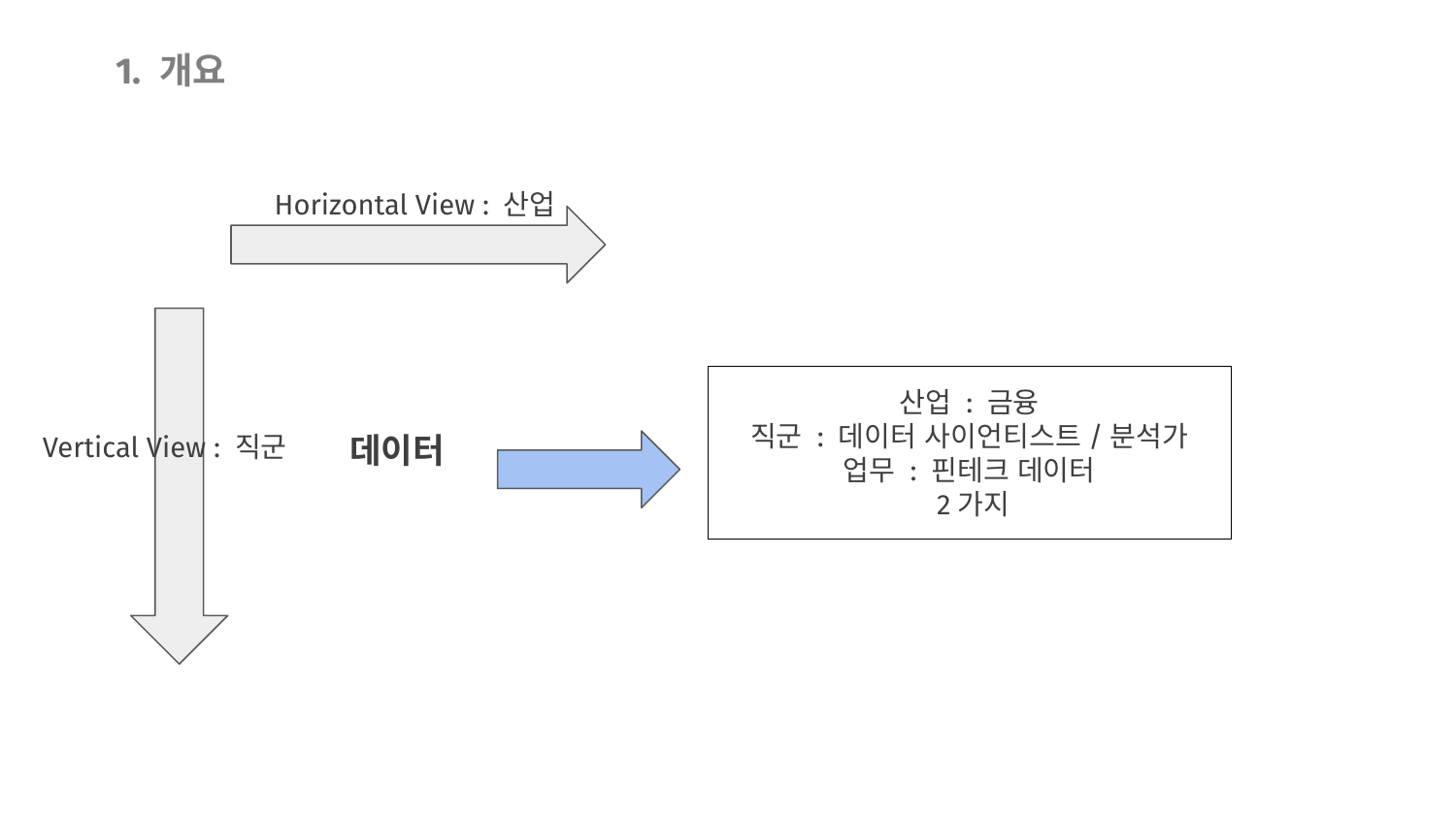

1. 개요
Horizontal View : 산업

산업 : 금융
직군 : 데이터 사이언티스트/분석가
업무 : 핀테크 데이터
 2가지
Vertical View : 직군
데이터